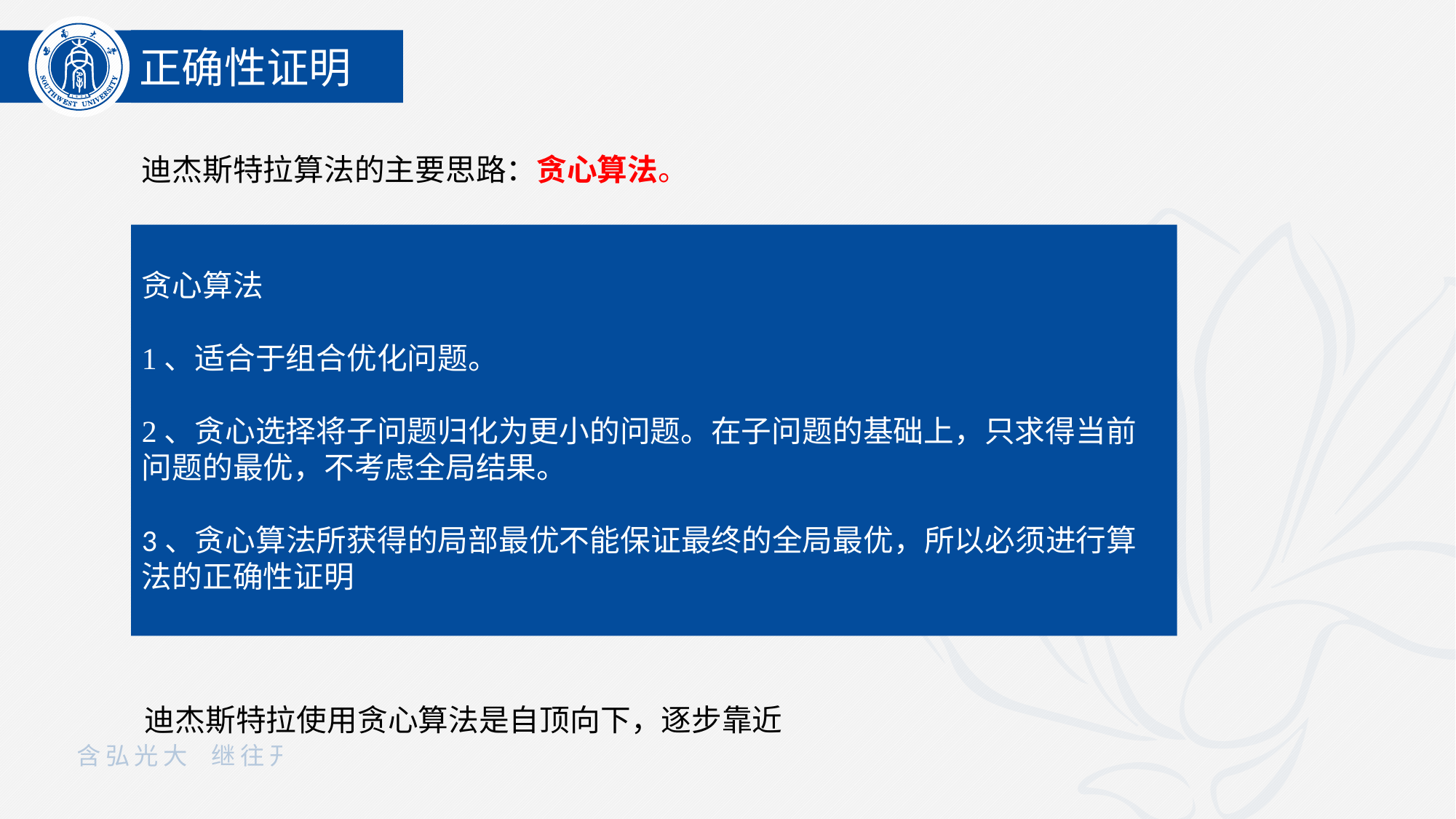

正确性证明
迪杰斯特拉算法的主要思路：贪心算法。

贪心算法

1、适合于组合优化问题。

2、贪心选择将子问题归化为更小的问题。在子问题的基础上，只求得当前问题的最优，不考虑全局结果。

3、贪心算法所获得的局部最优不能保证最终的全局最优，所以必须进行算法的正确性证明

迪杰斯特拉使用贪心算法是自顶向下，逐步靠近